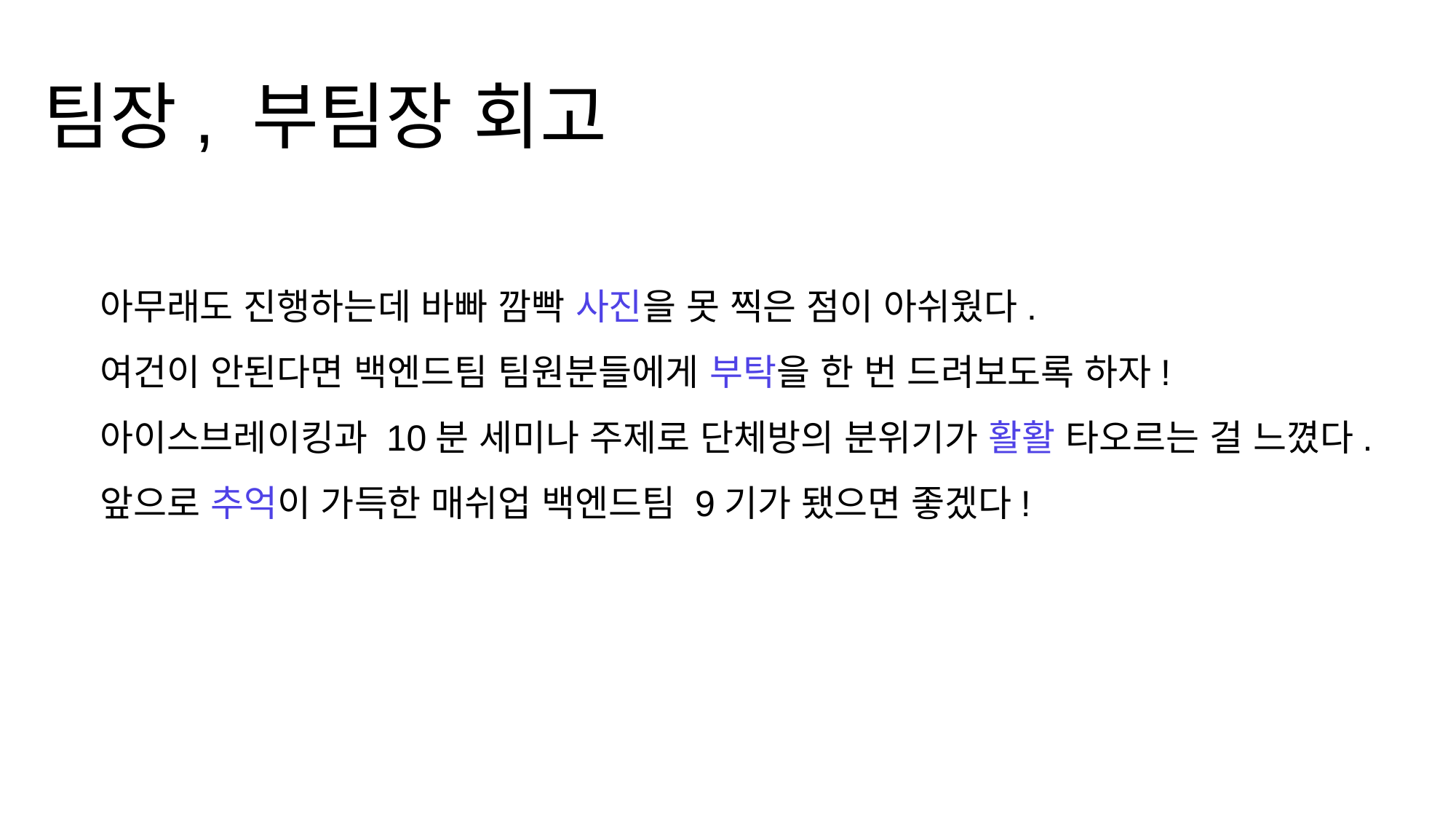

팀장, 부팀장 회고
아무래도 진행하는데 바빠 깜빡 사진을 못 찍은 점이 아쉬웠다.
여건이 안된다면 백엔드팀 팀원분들에게 부탁을 한 번 드려보도록 하자!
아이스브레이킹과 10분 세미나 주제로 단체방의 분위기가 활활 타오르는 걸 느꼈다.
앞으로 추억이 가득한 매쉬업 백엔드팀 9기가 됐으면 좋겠다!